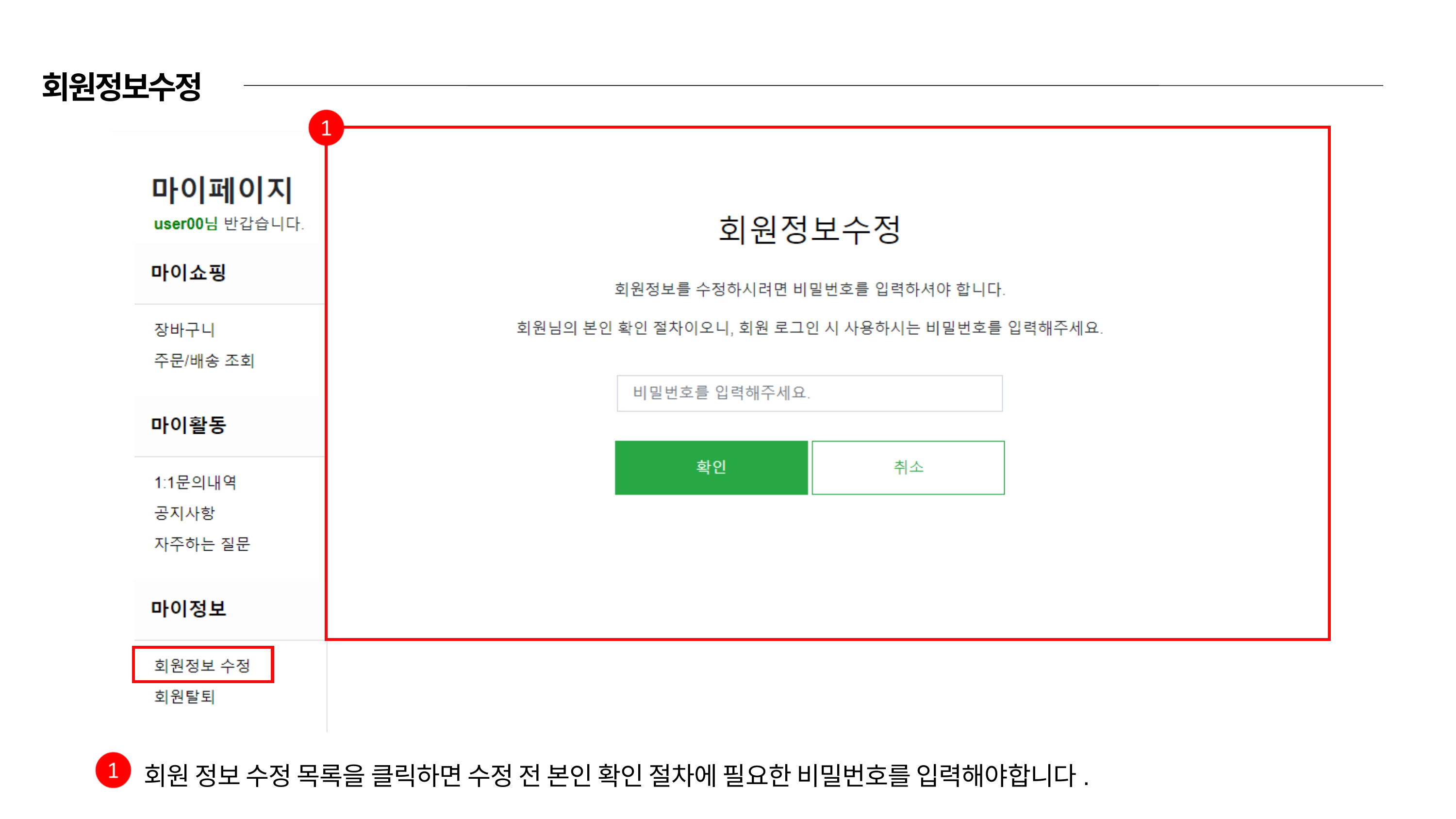

회원정보수정

회원 정보 수정 목록을 클릭하면 수정 전 본인 확인 절차에 필요한 비밀번호를 입력해야합니다.